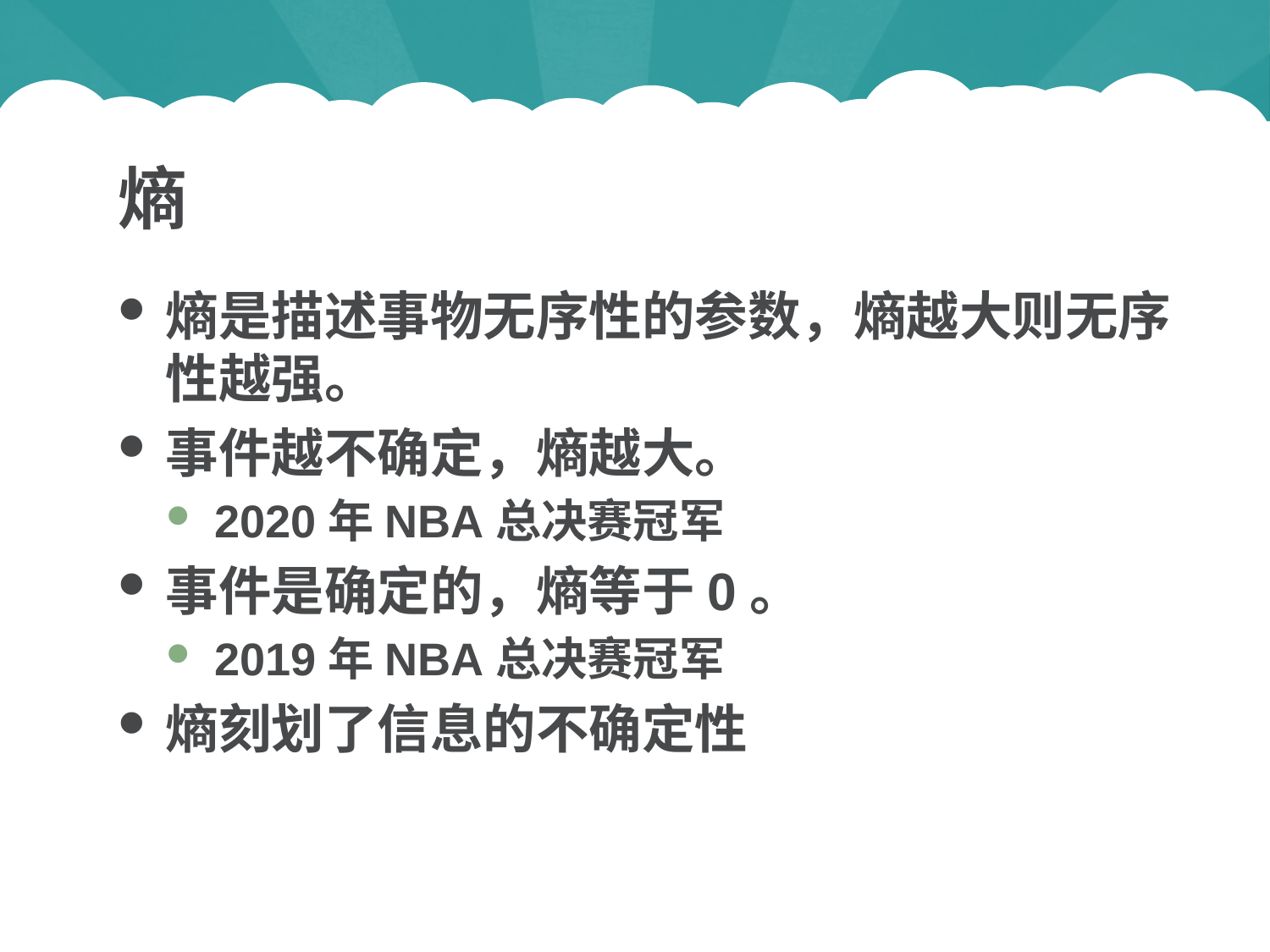

熵
熵是描述事物无序性的参数，熵越大则无序性越强。
事件越不确定，熵越大。
2020年NBA总决赛冠军
事件是确定的，熵等于0。
2019年NBA总决赛冠军
熵刻划了信息的不确定性